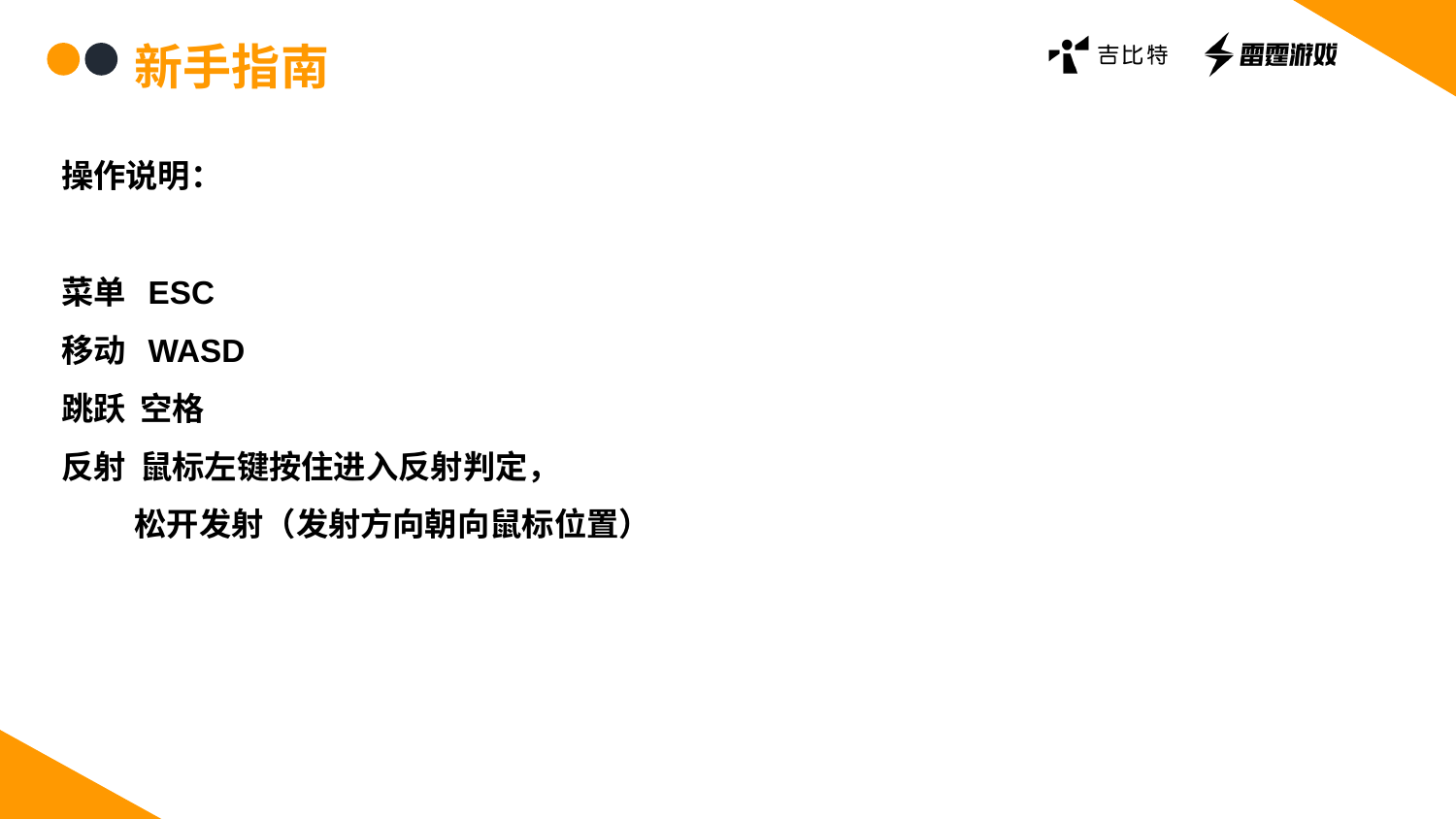

新手指南

操作说明：

菜单  ESC
移动  WASD
跳跃  空格
反射  鼠标左键按住进入反射判定，
         松开发射（发射方向朝向鼠标位置）